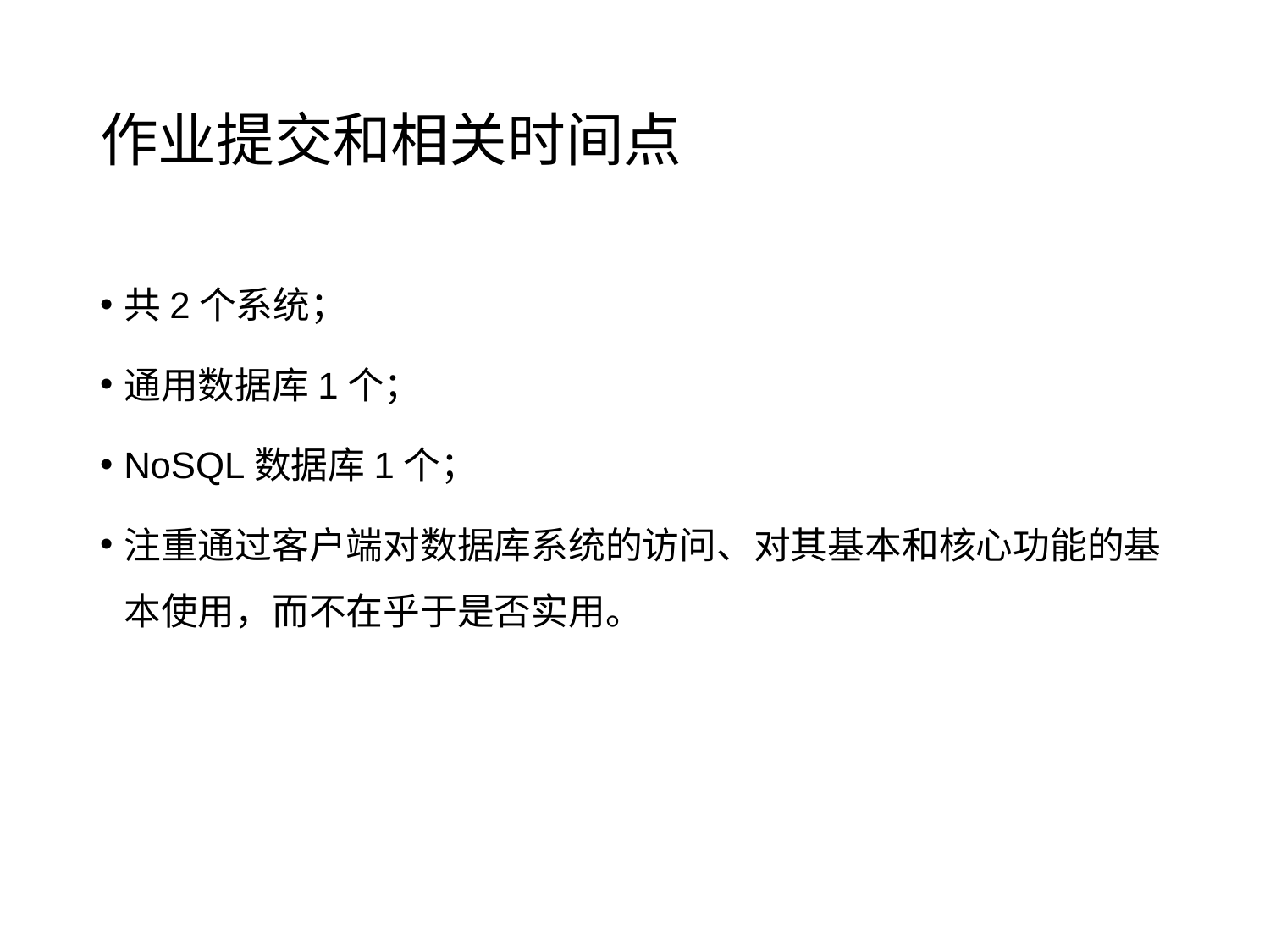

# 作业提交和相关时间点
共2个系统；
通用数据库1个；
NoSQL数据库1个；
注重通过客户端对数据库系统的访问、对其基本和核心功能的基本使用，而不在乎于是否实用。